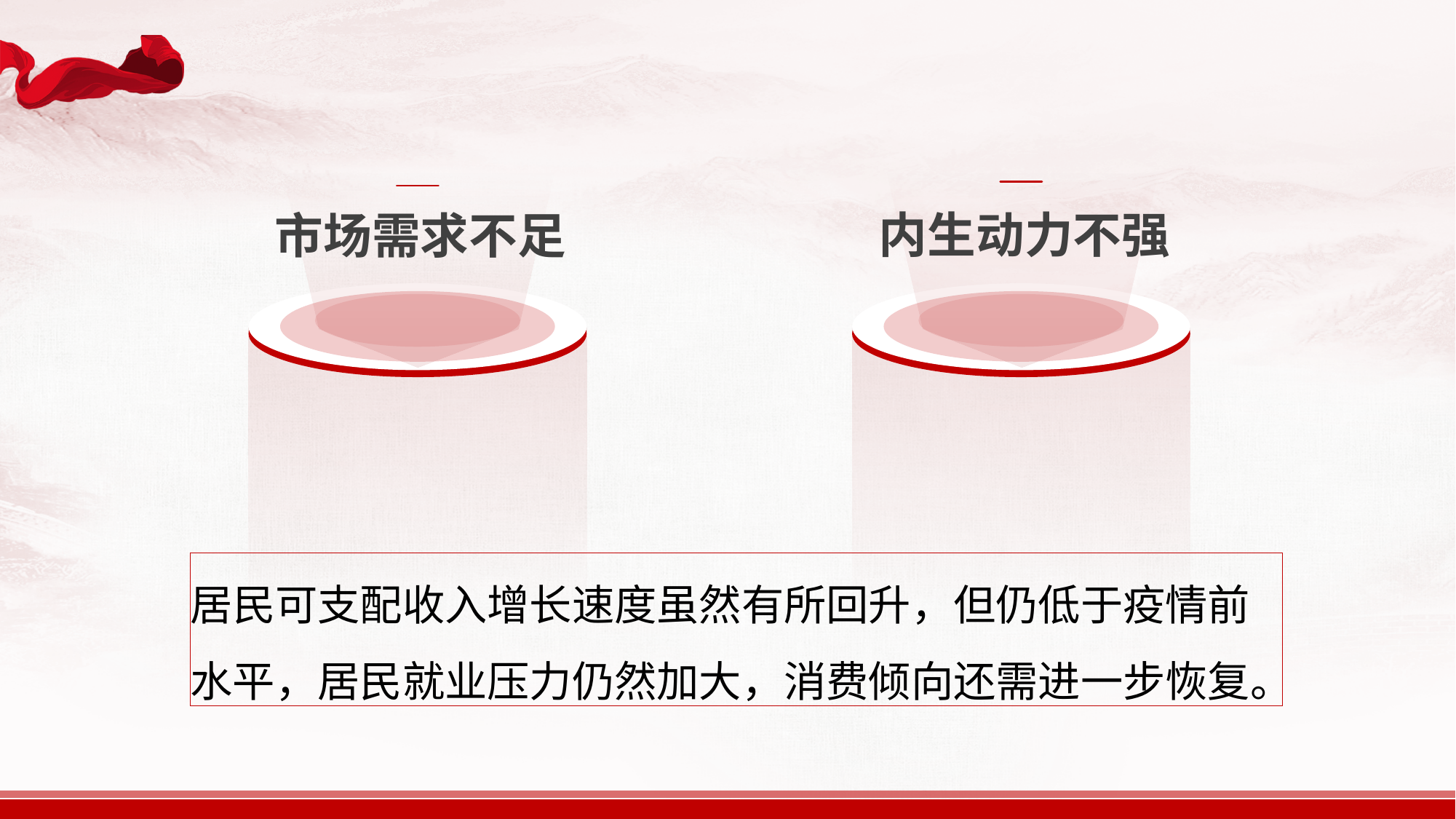

内生动力不强
市场需求不足
居民可支配收入增长速度虽然有所回升，但仍低于疫情前水平，居民就业压力仍然加大，消费倾向还需进一步恢复。